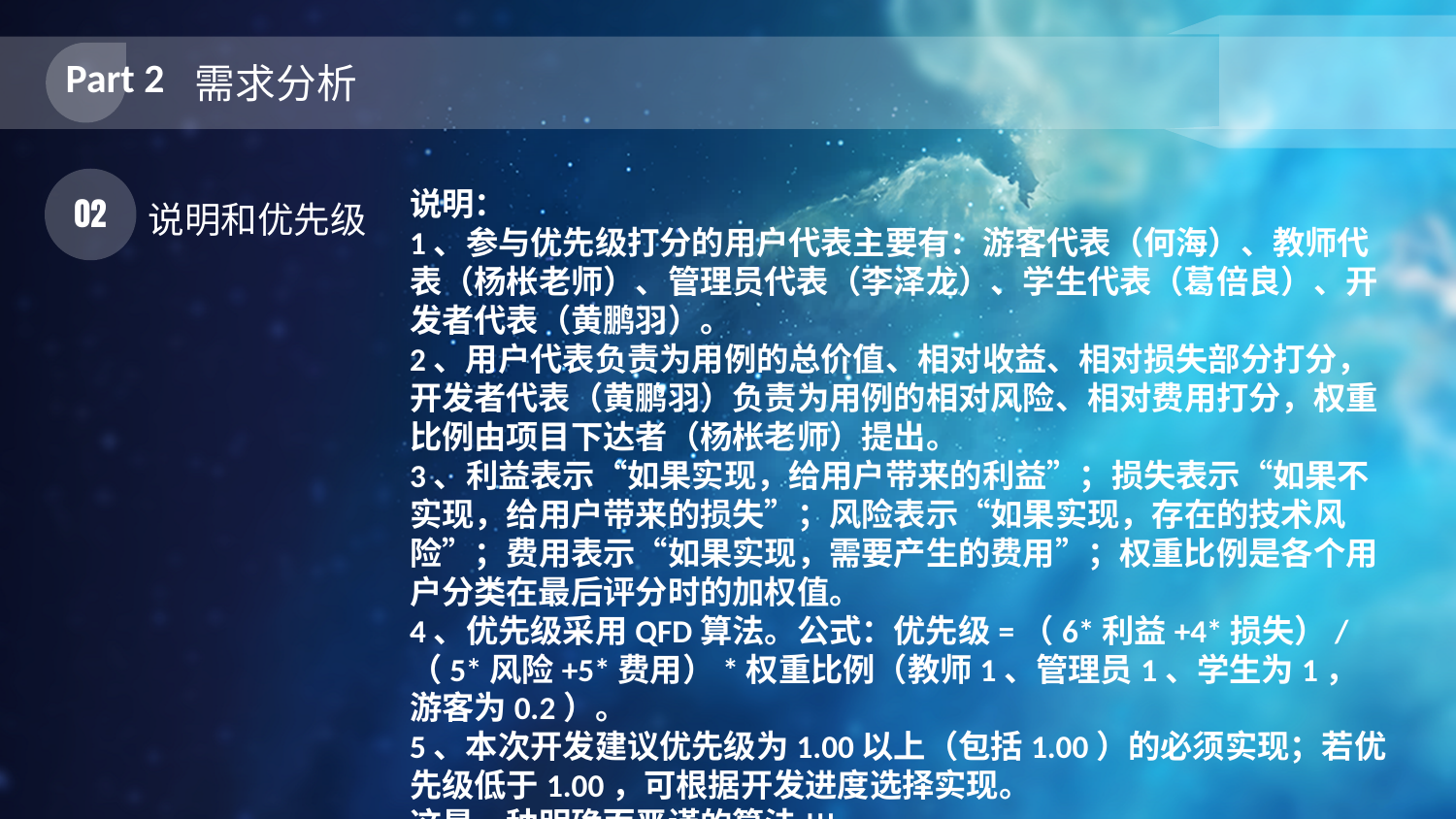

Part 2
需求分析
02
说明和优先级
说明：
1、参与优先级打分的用户代表主要有：游客代表（何海）、教师代表（杨枨老师）、管理员代表（李泽龙）、学生代表（葛倍良）、开发者代表（黄鹏羽）。
2、用户代表负责为用例的总价值、相对收益、相对损失部分打分，开发者代表（黄鹏羽）负责为用例的相对风险、相对费用打分，权重比例由项目下达者（杨枨老师）提出。
3、利益表示“如果实现，给用户带来的利益”；损失表示“如果不实现，给用户带来的损失”；风险表示“如果实现，存在的技术风险”；费用表示“如果实现，需要产生的费用”；权重比例是各个用户分类在最后评分时的加权值。
4、优先级采用QFD算法。公式：优先级=（6*利益+4*损失）/（5*风险+5*费用）*权重比例（教师1、管理员1、学生为1，游客为0.2）。
5、本次开发建议优先级为1.00以上（包括1.00）的必须实现；若优先级低于1.00，可根据开发进度选择实现。
这是一种明确而严谨的算法!!!